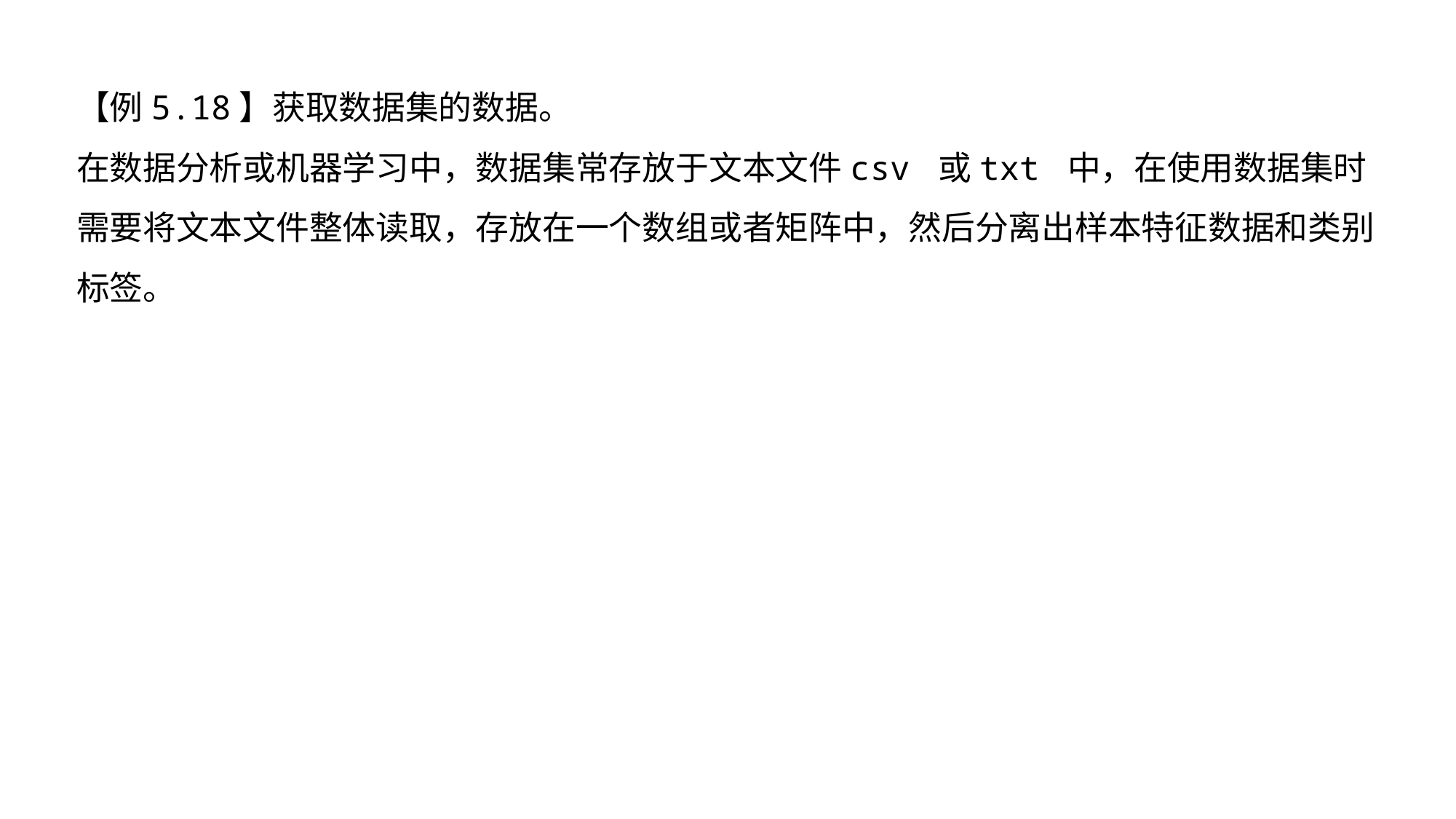

【例5.18】获取数据集的数据。
在数据分析或机器学习中，数据集常存放于文本文件csv 或txt 中，在使用数据集时需要将文本文件整体读取，存放在一个数组或者矩阵中，然后分离出样本特征数据和类别标签。